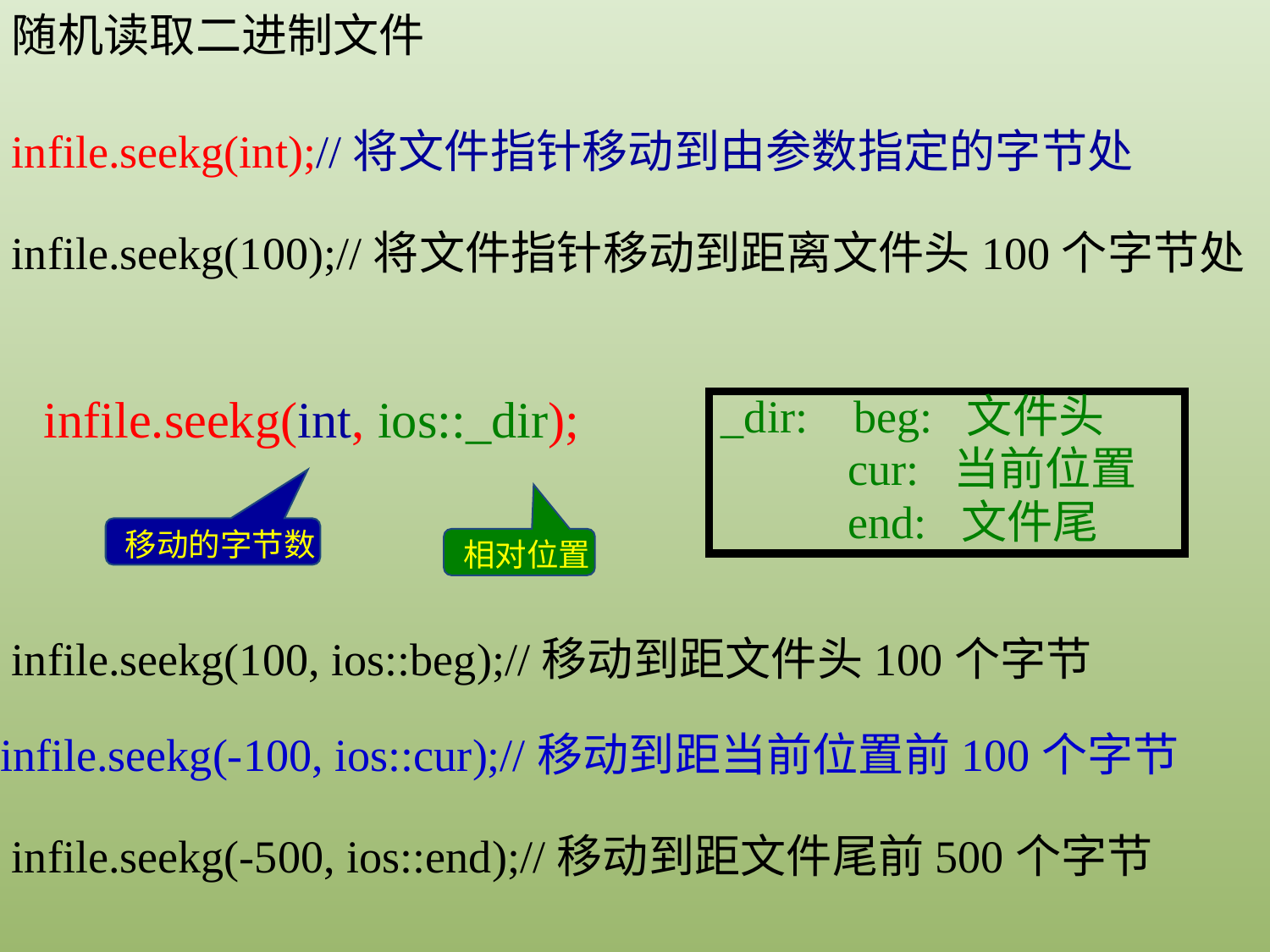

随机读取二进制文件
infile.seekg(int);//将文件指针移动到由参数指定的字节处
infile.seekg(100);//将文件指针移动到距离文件头100个字节处
infile.seekg(int, ios::_dir);
_dir:    beg:  文件头
	cur:  当前位置
	end:  文件尾
 移动的字节数
 相对位置
infile.seekg(100, ios::beg);//移动到距文件头100个字节
infile.seekg(-100, ios::cur);//移动到距当前位置前100个字节
infile.seekg(-500, ios::end);//移动到距文件尾前500个字节
921